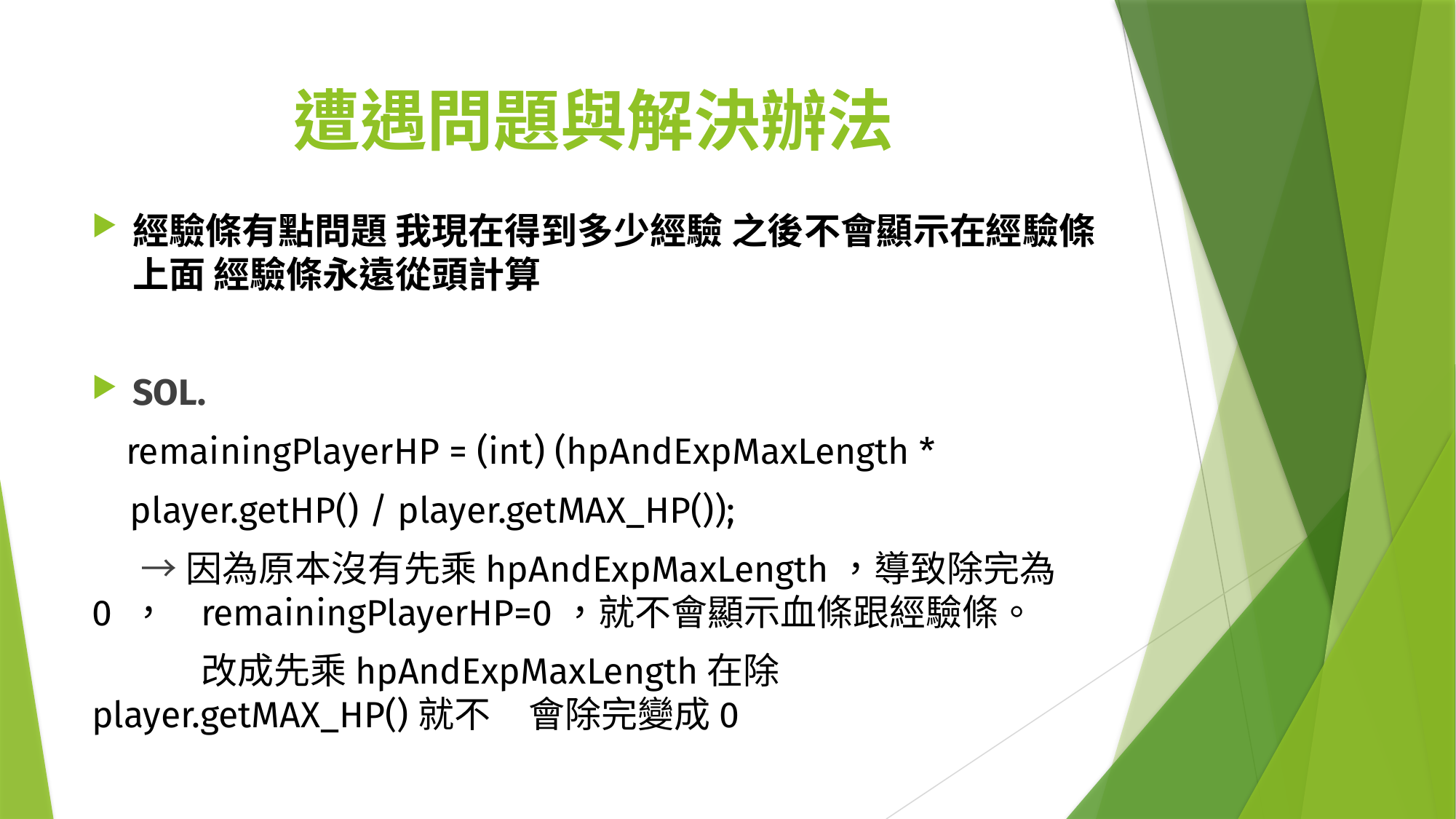

# 遭遇問題與解決辦法
經驗條有點問題 我現在得到多少經驗 之後不會顯示在經驗條上面 經驗條永遠從頭計算

SOL.
    remainingPlayerHP = (int) (hpAndExpMaxLength *
    player.getHP() / player.getMAX_HP());
      →因為原本沒有先乘hpAndExpMaxLength，導致除完為0 ，	remainingPlayerHP=0，就不會顯示血條跟經驗條。
	改成先乘hpAndExpMaxLength在除player.getMAX_HP()就不	會除完變成0